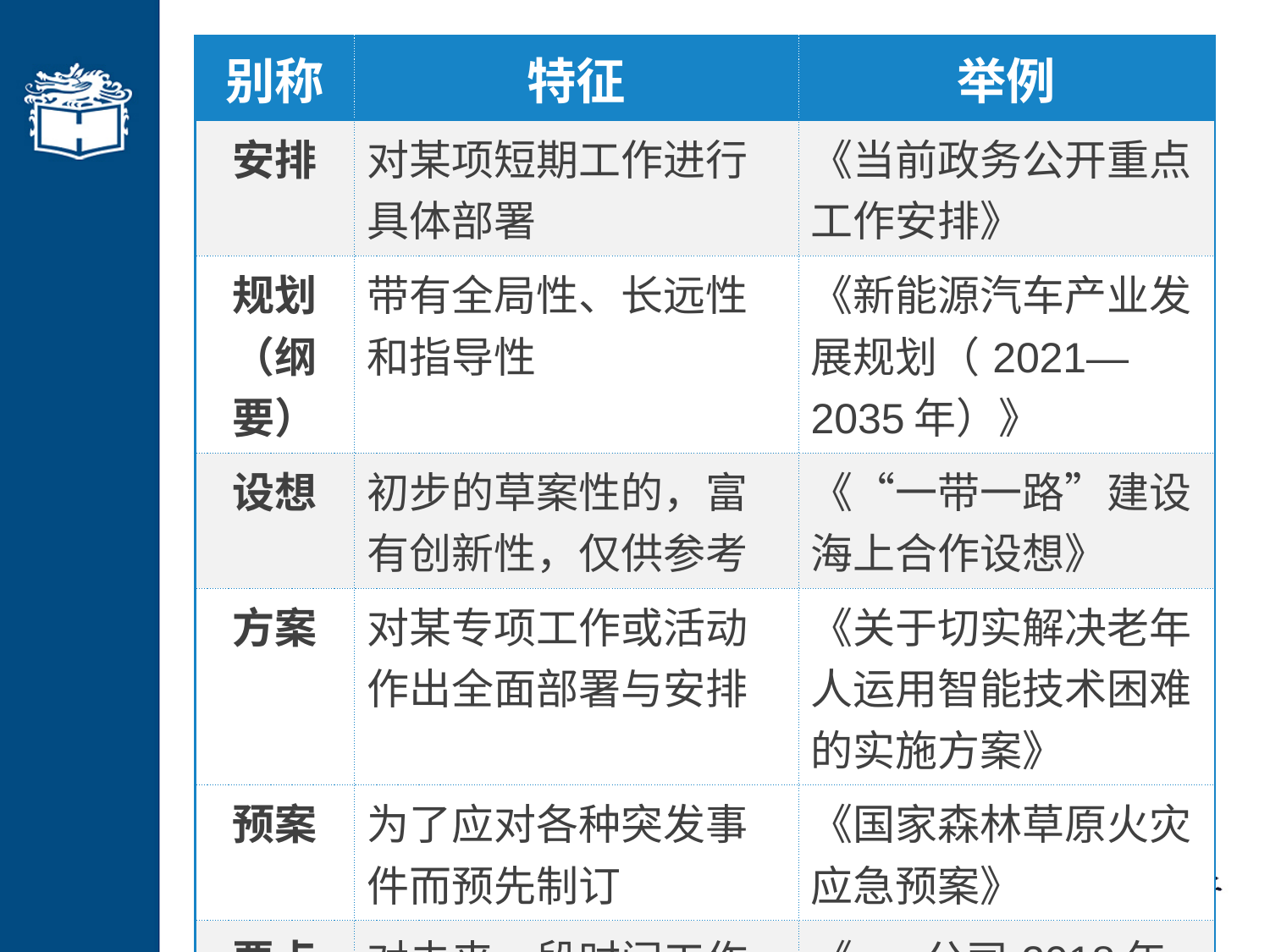

| 别称 | 特征 | 举例 |
| --- | --- | --- |
| 安排 | 对某项短期工作进行具体部署 | 《当前政务公开重点工作安排》 |
| 规划 （纲要） | 带有全局性、长远性和指导性 | 《新能源汽车产业发展规划（2021—2035年）》 |
| 设想 | 初步的草案性的，富有创新性，仅供参考 | 《“一带一路”建设海上合作设想》 |
| 方案 | 对某专项工作或活动作出全面部署与安排 | 《关于切实解决老年人运用智能技术困难的实施方案》 |
| 预案 | 为了应对各种突发事件而预先制订 | 《国家森林草原火灾应急预案》 |
| 要点 | 对未来一段时间工作的重点作出简要安排 | 《××公司2018年增产节能工作要点》 |